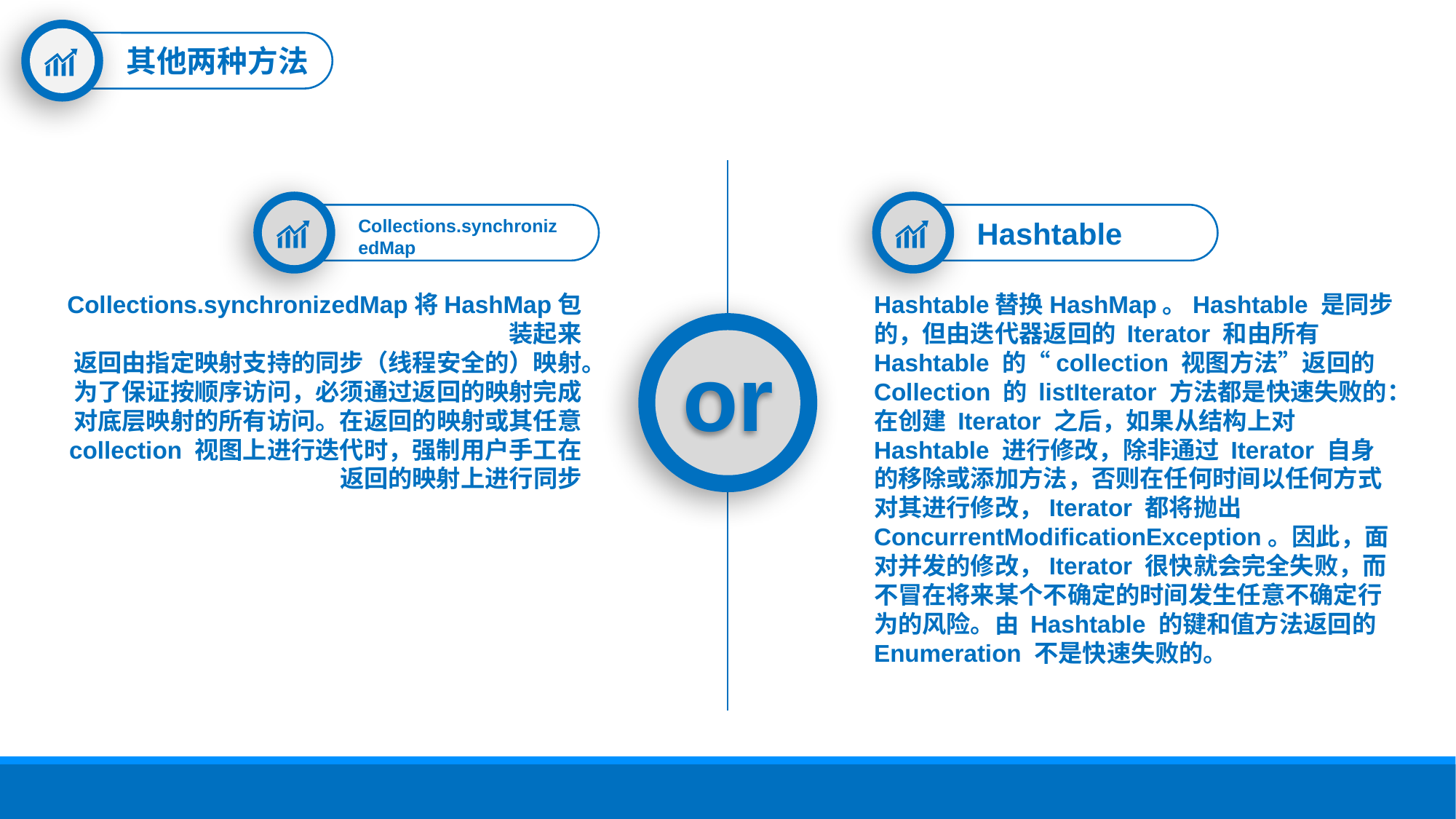

其他两种方法

Collections.synchronizedMap
Hashtable
Collections.synchronizedMap将HashMap包装起来
返回由指定映射支持的同步（线程安全的）映射。为了保证按顺序访问，必须通过返回的映射完成对底层映射的所有访问。在返回的映射或其任意 collection 视图上进行迭代时，强制用户手工在返回的映射上进行同步
Hashtable替换HashMap。Hashtable 是同步的，但由迭代器返回的 Iterator 和由所有 Hashtable 的“collection 视图方法”返回的 Collection 的 listIterator 方法都是快速失败的：在创建 Iterator 之后，如果从结构上对 Hashtable 进行修改，除非通过 Iterator 自身的移除或添加方法，否则在任何时间以任何方式对其进行修改，Iterator 都将抛出   ConcurrentModificationException。因此，面对并发的修改，Iterator 很快就会完全失败，而不冒在将来某个不确定的时间发生任意不确定行为的风险。由 Hashtable 的键和值方法返回的 Enumeration 不是快速失败的。

or